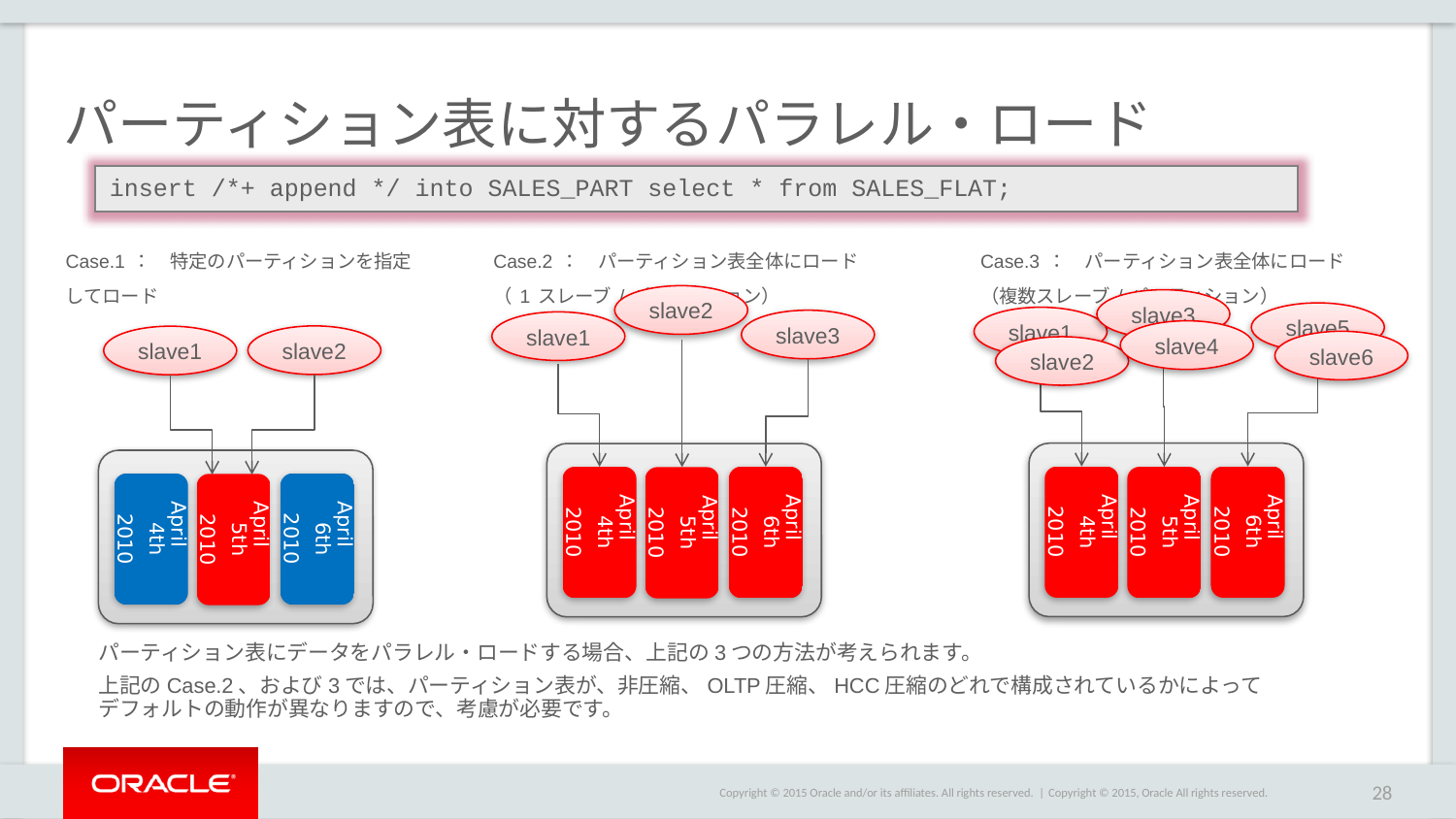

# パーティション表に対するパラレル・ロード
insert /*+ append */ into SALES_PART select * from SALES_FLAT;
Case.1：　特定のパーティションを指定してロード
Case.2：　パーティション表全体にロード
（1スレーブ/パーティション）
Case.3：　パーティション表全体にロード
（複数スレーブ/パーティション）
slave2
slave3
slave5
slave1
slave3
slave1
slave4
slave2
slave1
slave6
slave2

April　6th
2010
April　4th
2010
April　6th
2010
April　4th
2010
April　5th
2010
April　5th
2010
April　6th
2010
April　4th
2010
April　5th
2010
パーティション表にデータをパラレル・ロードする場合、上記の3つの方法が考えられます。
上記のCase.2、および3では、パーティション表が、非圧縮、OLTP圧縮、HCC圧縮のどれで構成されているかによってデフォルトの動作が異なりますので、考慮が必要です。
Copyright © 2015, Oracle All rights reserved.
28